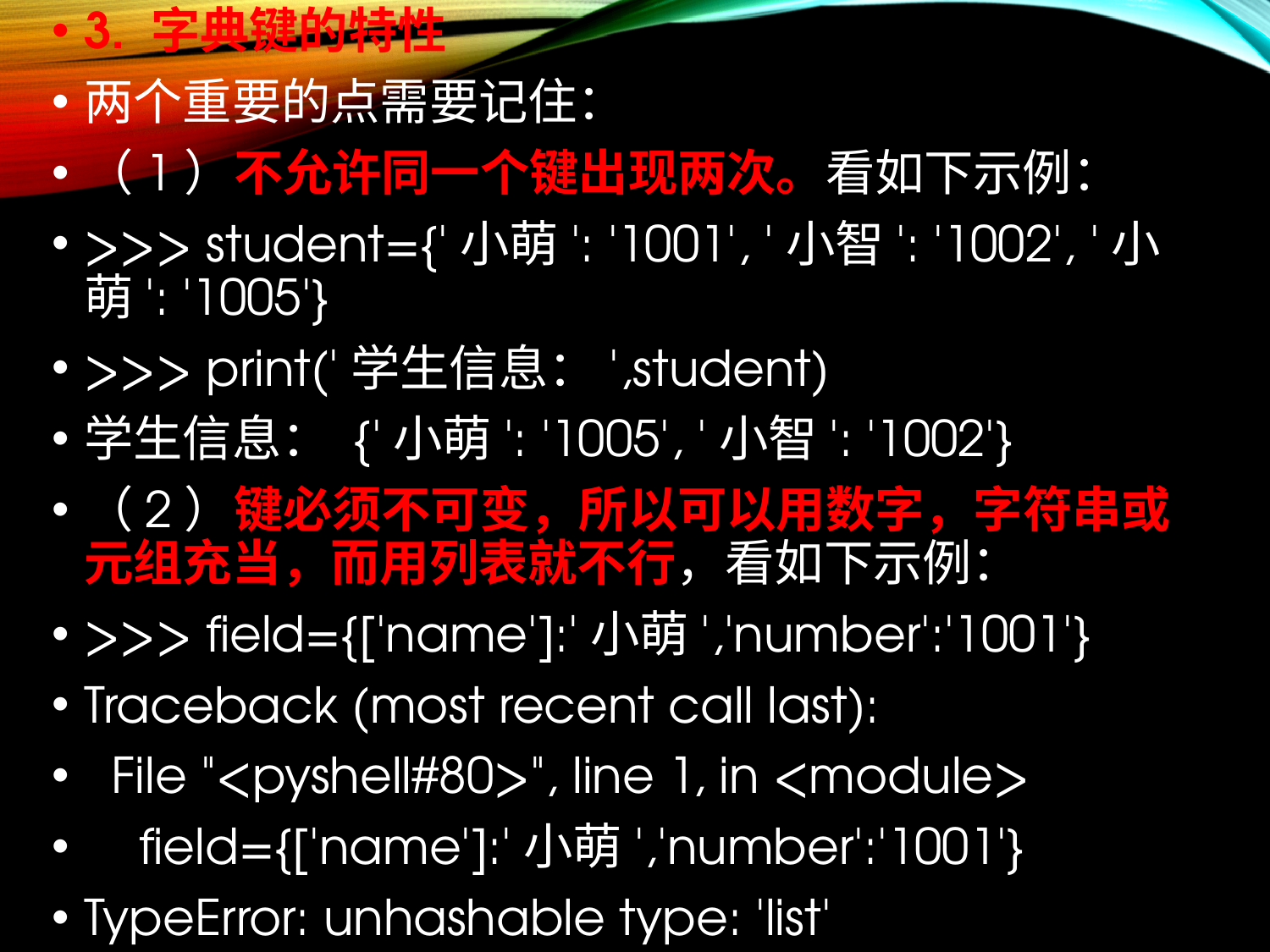

3. 字典键的特性
两个重要的点需要记住：
（1）不允许同一个键出现两次。看如下示例：
>>> student={'小萌': '1001', '小智': '1002', '小萌': '1005'}
>>> print('学生信息：',student)
学生信息： {'小萌': '1005', '小智': '1002'}
（2）键必须不可变，所以可以用数字，字符串或元组充当，而用列表就不行，看如下示例：
>>> field={['name']:'小萌','number':'1001'}
Traceback (most recent call last):
  File "<pyshell#80>", line 1, in <module>
    field={['name']:'小萌','number':'1001'}
TypeError: unhashable type: 'list'